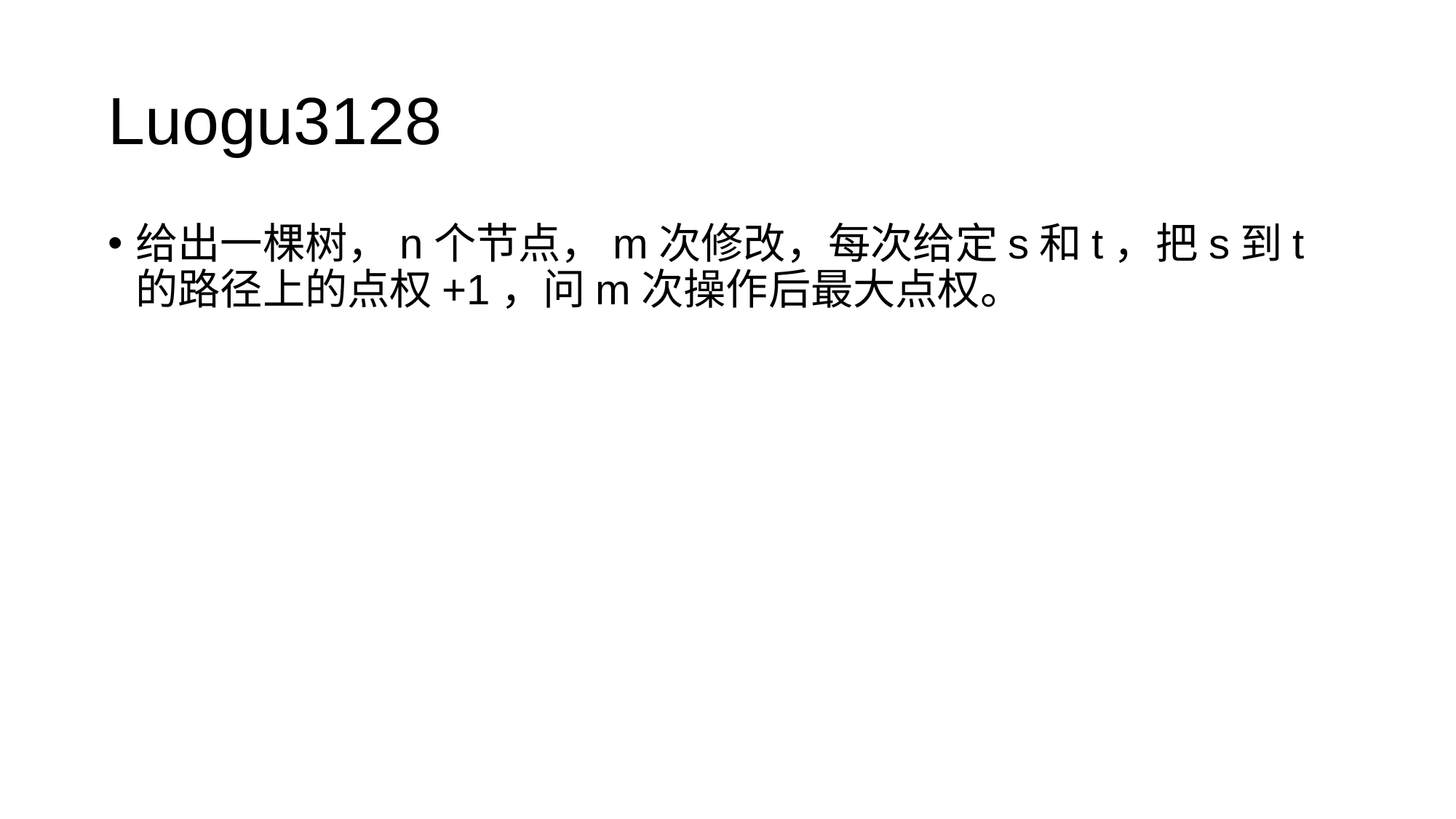

# Luogu3128
给出一棵树，n个节点，m次修改，每次给定s和t，把s到t的路径上的点权+1，问m次操作后最大点权。